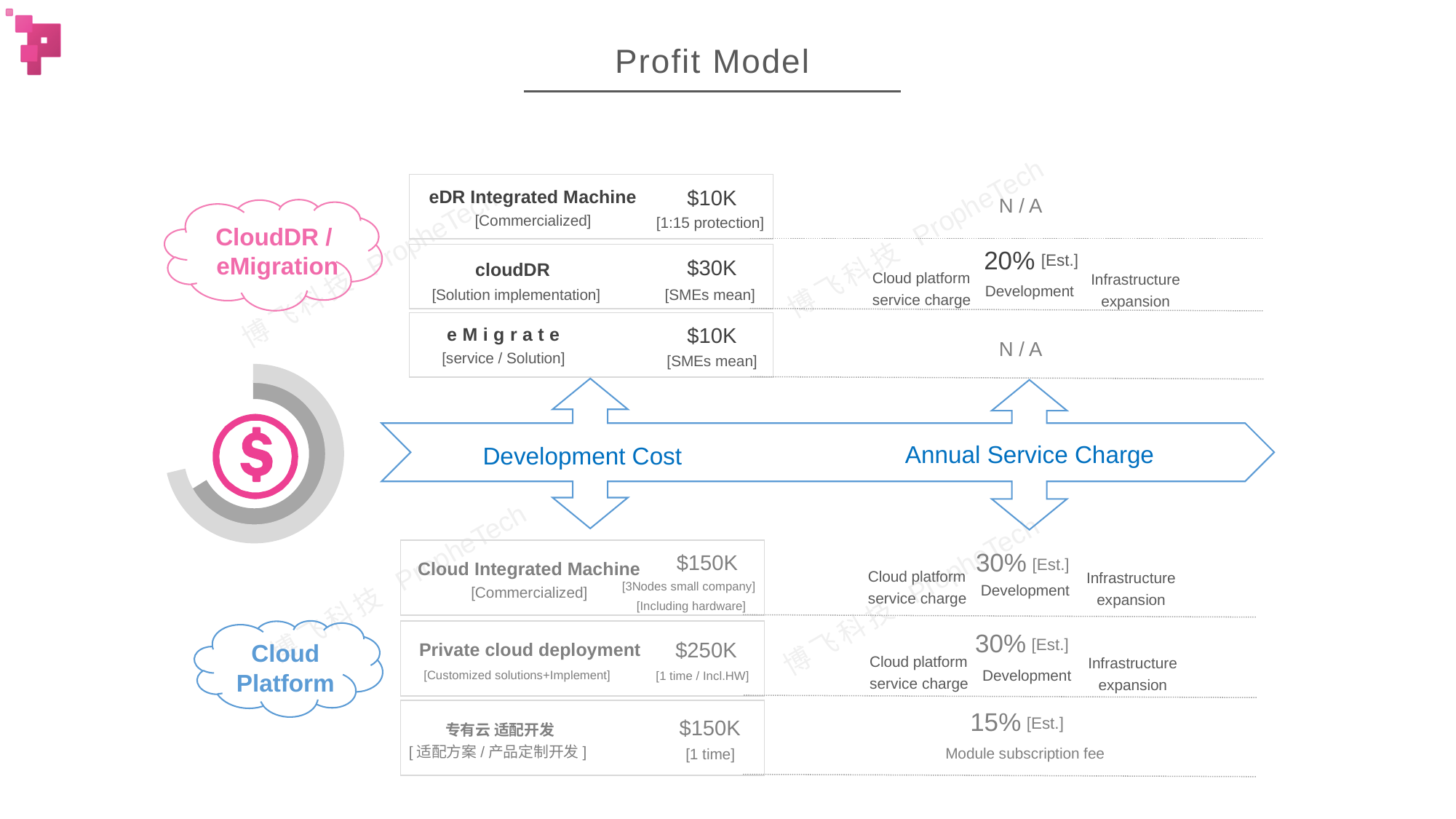

# Profit Model

$10K
eDR Integrated Machine
[Commercialized]
[1:15 protection]

cloudDR
[Solution implementation]
[SMEs mean]

eMigrate
[service / Solution]
N / A

CloudDR /
eMigration
20%
[Est.]
$30K
Cloud platform
service charge
Infrastructure
expansion
Development
$10K
N / A
[SMEs mean]

Annual Service Charge
Development Cost

$150K
[3Nodes small company]
[Including hardware]
Cloud Integrated Machine
[Commercialized]

$250K
[1 time / Incl.HW]
Private cloud deployment
 [Customized solutions+Implement]

$150K
[1 time]
专有云 适配开发
[适配方案/产品定制开发]
30%
[Est.]
Cloud platform
service charge
Infrastructure
expansion
Development

Cloud
Platform
30%
[Est.]
Cloud platform
service charge
Infrastructure
expansion
Development
15%
[Est.]
Module subscription fee